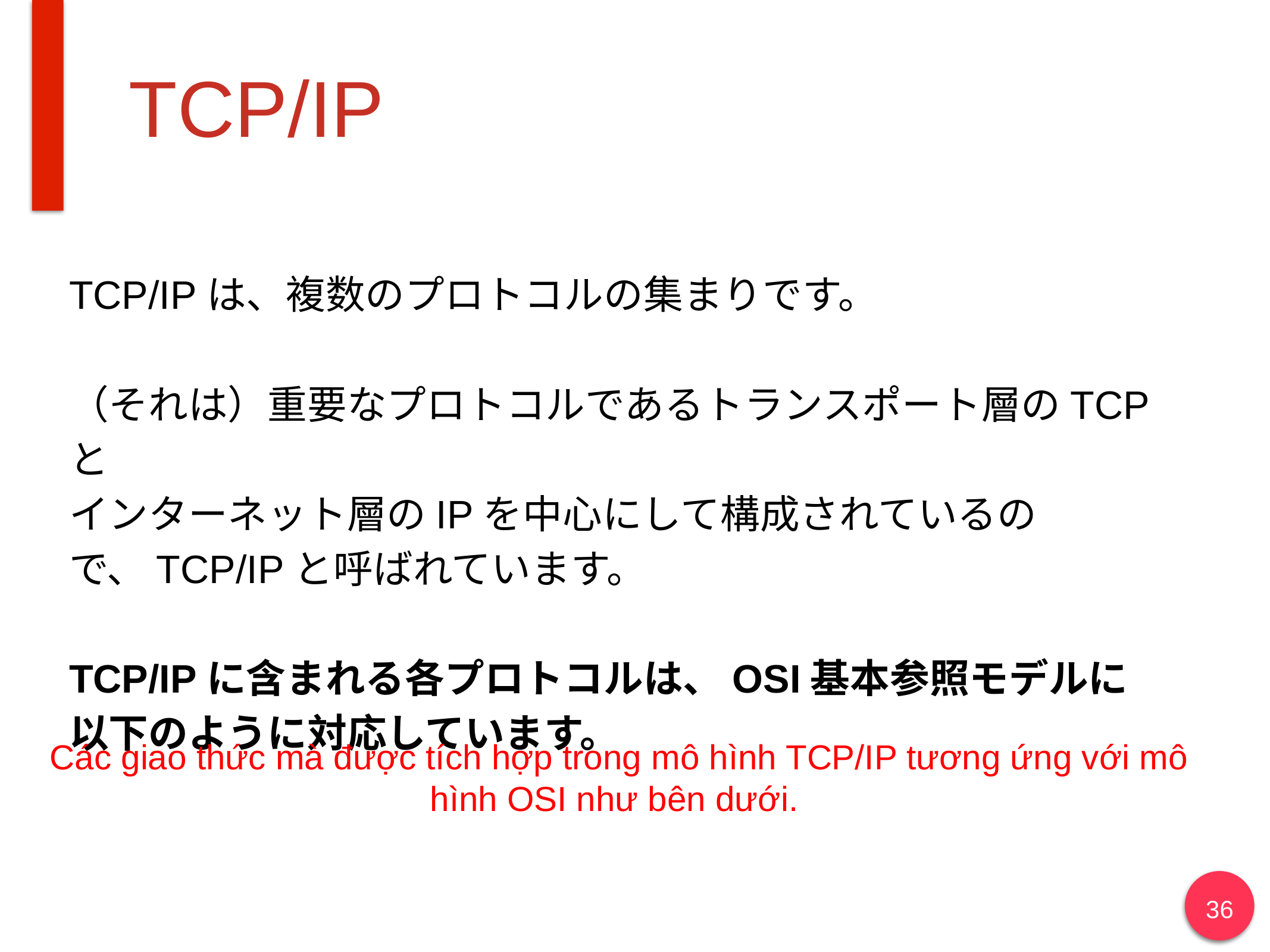

# TCP/IP

TCP/IPは、複数のプロトコルの集まりです。

（それは）重要なプロトコルであるトランスポート層のTCPと
インターネット層のIPを中心にして構成されているので、TCP/IPと呼ばれています。

TCP/IPに含まれる各プロトコルは、OSI基本参照モデルに
以下のように対応しています。
Các giao thức mà được tích hợp trong mô hình TCP/IP tương ứng với mô hình OSI như bên dưới.
36